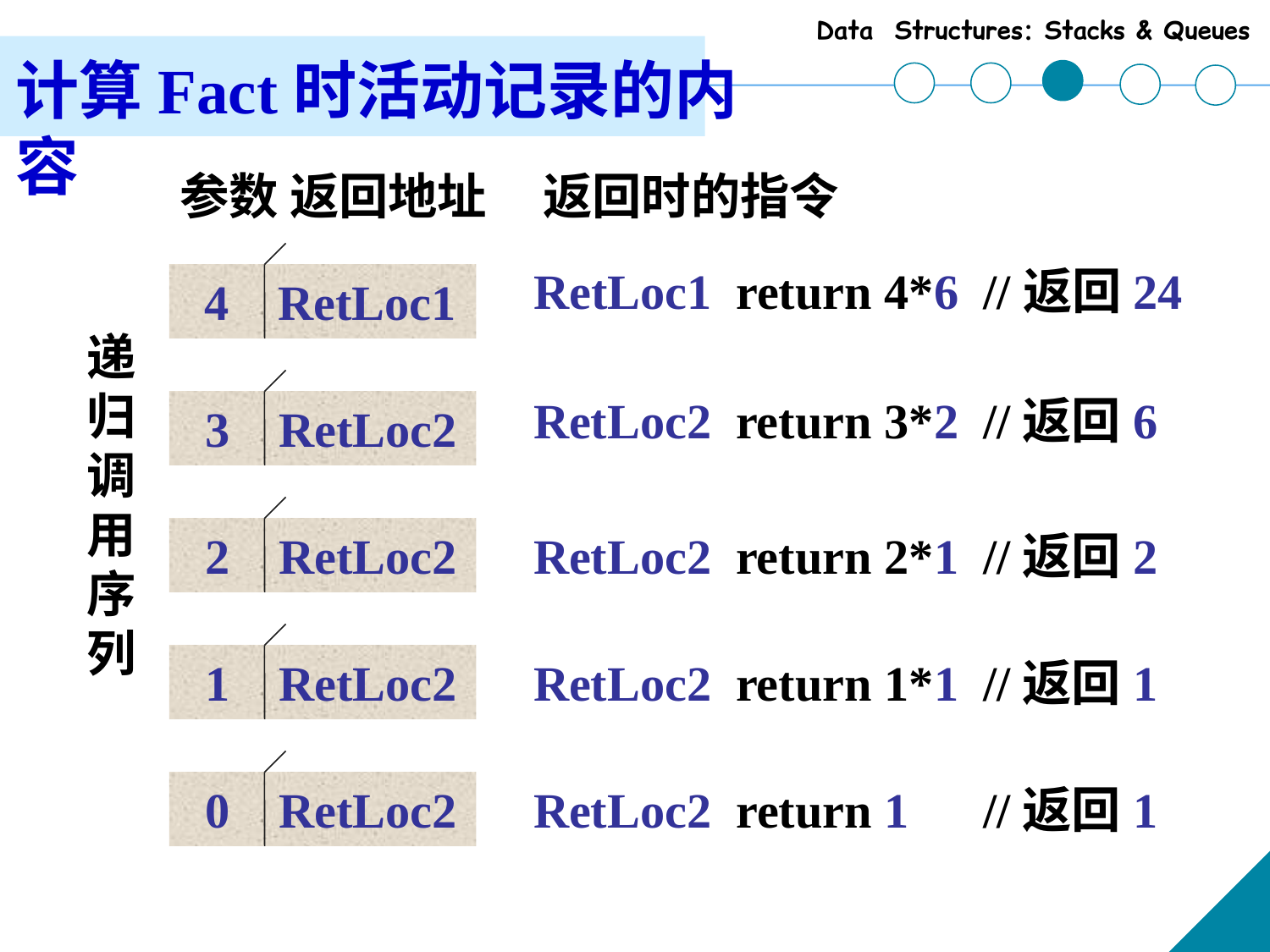

计算Fact时活动记录的内容

参数 返回地址     返回时的指令

RetLoc1  return 4*6  //返回24

4    RetLoc1

递归调用序列

RetLoc2  return 3*2  //返回6

3    RetLoc2

2    RetLoc2

RetLoc2  return 2*1  //返回2

1    RetLoc2

RetLoc2  return 1*1  //返回1

0    RetLoc2

RetLoc2  return 1      //返回1